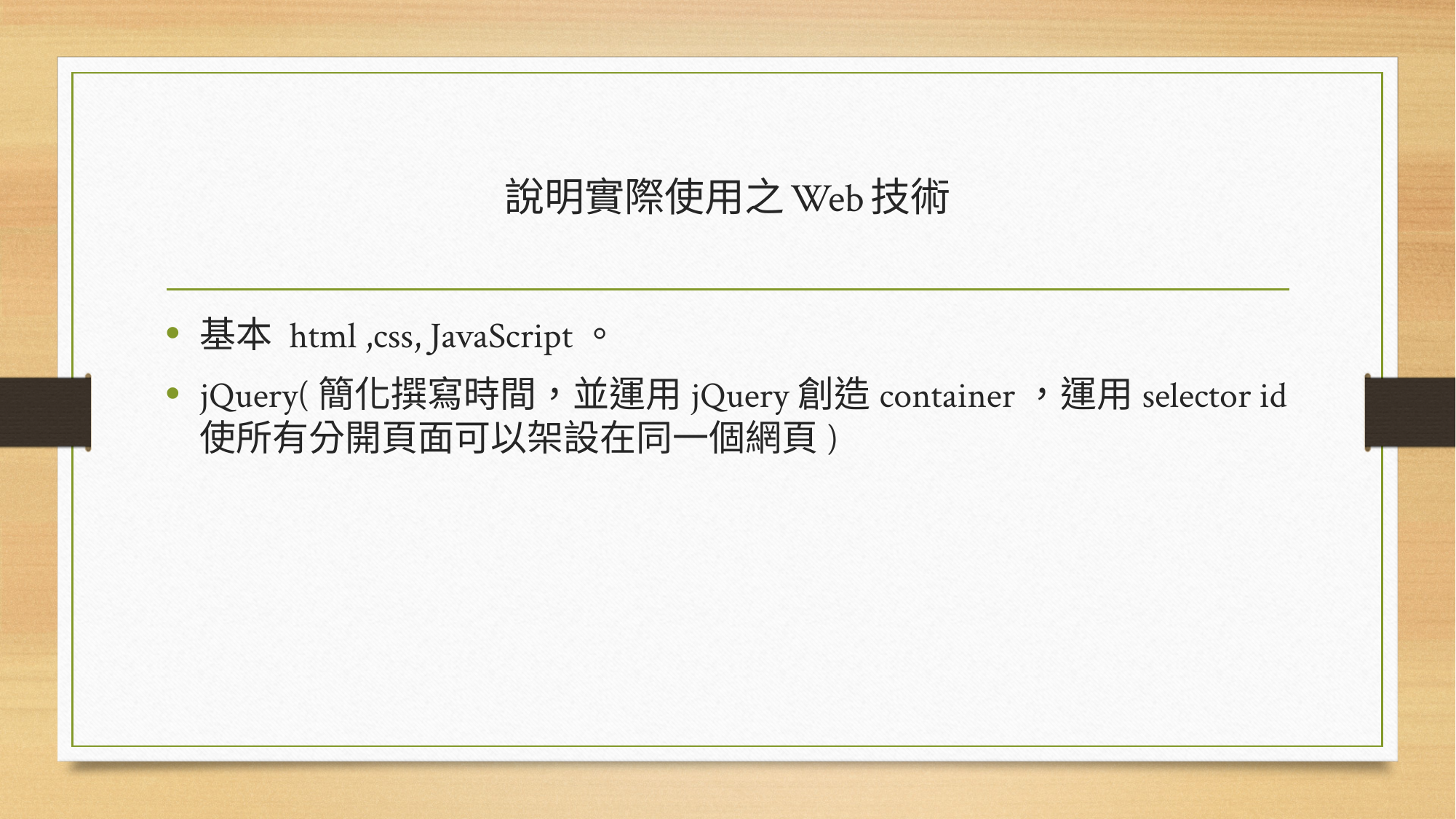

# 說明實際使用之Web技術
基本 html ,css, JavaScript。
jQuery(簡化撰寫時間，並運用jQuery創造container，運用selector id使所有分開頁面可以架設在同一個網頁)